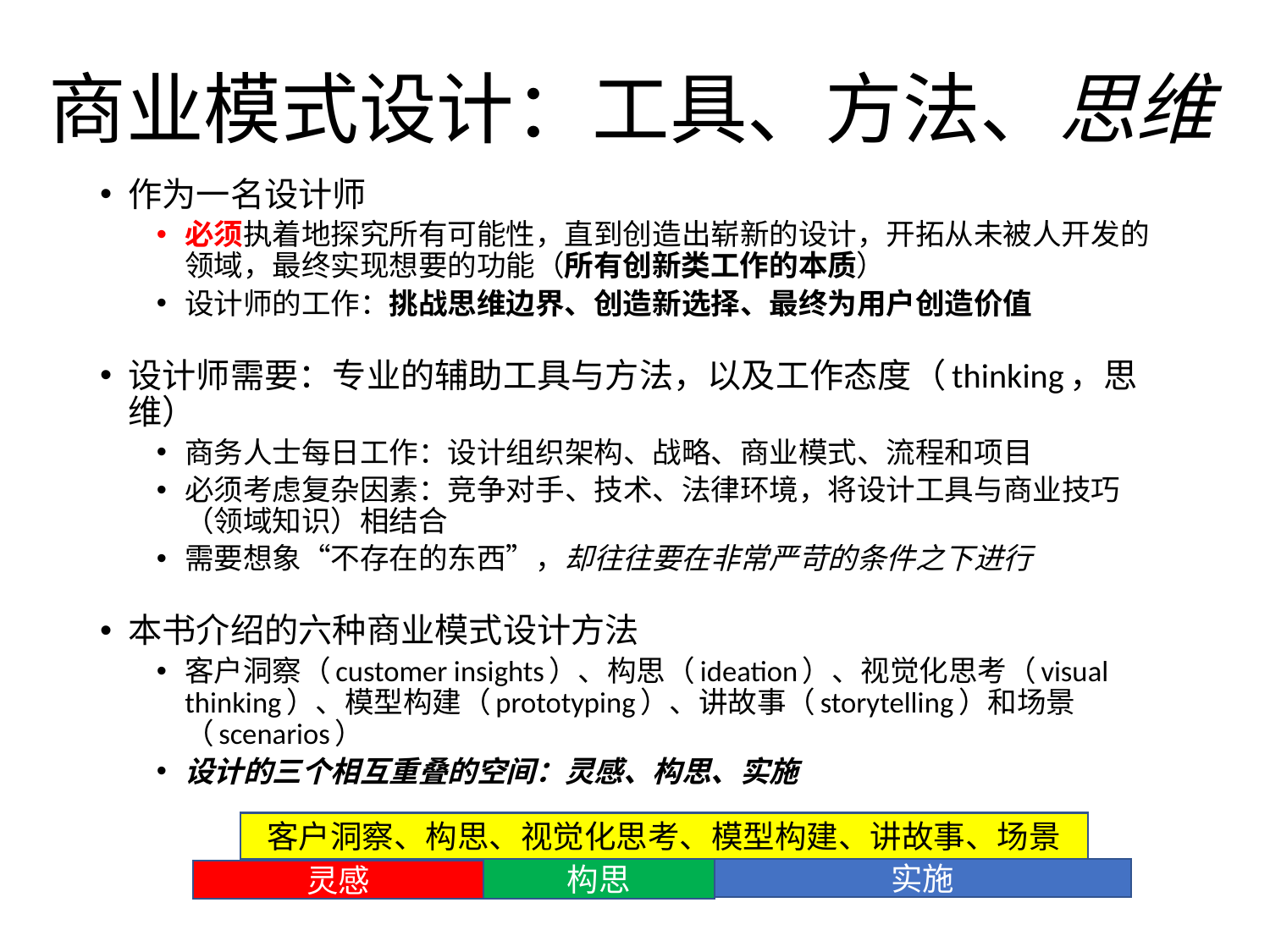

# 商业模式设计：工具、方法、思维
作为一名设计师
必须执着地探究所有可能性，直到创造出崭新的设计，开拓从未被人开发的领域，最终实现想要的功能（所有创新类工作的本质）
设计师的工作：挑战思维边界、创造新选择、最终为用户创造价值

设计师需要：专业的辅助工具与方法，以及工作态度（thinking，思维）
商务人士每日工作：设计组织架构、战略、商业模式、流程和项目
必须考虑复杂因素：竞争对手、技术、法律环境，将设计工具与商业技巧（领域知识）相结合
需要想象“不存在的东西”，却往往要在非常严苛的条件之下进行

本书介绍的六种商业模式设计方法
客户洞察（customer insights）、构思（ideation）、视觉化思考（visual thinking）、模型构建（prototyping）、讲故事（storytelling）和场景（scenarios）
设计的三个相互重叠的空间：灵感、构思、实施
客户洞察、构思、视觉化思考、模型构建、讲故事、场景
构思
实施
灵感